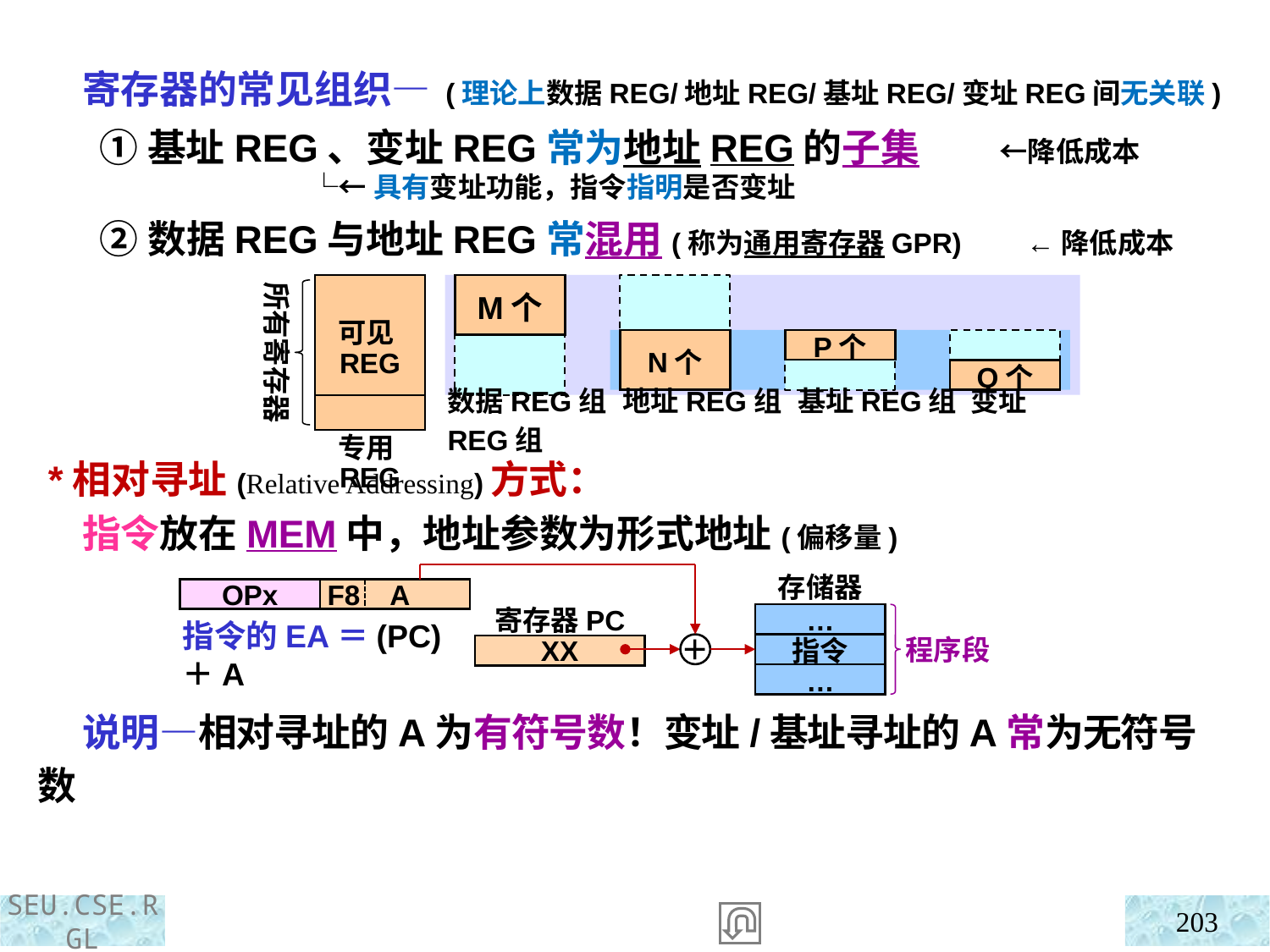

寄存器的常见组织— (理论上数据REG/地址REG/基址REG/变址REG间无关联)
       ①基址REG、变址REG常为地址REG的子集         ←降低成本
                                           └←具有变址功能，指令指明是否变址
       ②数据REG与地址REG常混用(称为通用寄存器GPR)      ←降低成本
所有寄存器

可见REG

专用REG
M个

N个
P个
Q个
数据REG组   地址REG组   基址REG组   变址REG组

 *相对寻址(Relative Addressing)方式：
    指令放在MEM中，地址参数为形式地址(偏移量)

    说明—相对寻址的A为有符号数！变址/基址寻址的A常为无符号数
存储器
OPx
F8    A
…
指令
…

寄存器PC
指令的EA＝(PC)＋A
＋
程序段
XX
203